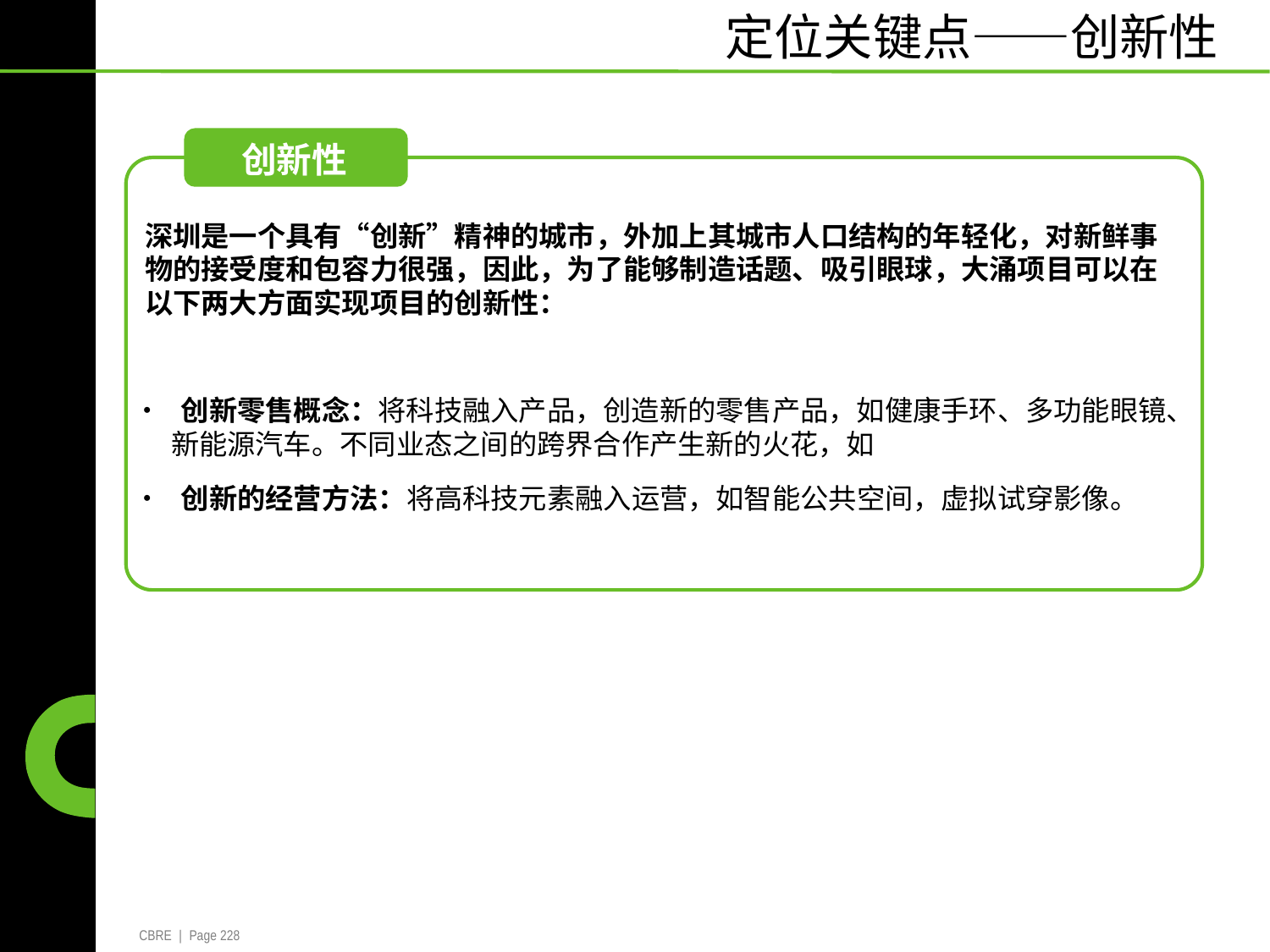

定位关键点——创新性

创新性

深圳是一个具有“创新”精神的城市，外加上其城市人口结构的年轻化，对新鲜事
物的接受度和包容力很强，因此，为了能够制造话题、吸引眼球，大涌项目可以在
以下两大方面实现项目的创新性：
•  创新零售概念：将科技融入产品，创造新的零售产品，如健康手环、多功能眼镜、
新能源汽车。不同业态之间的跨界合作产生新的火花，如
•  创新的经营方法：将高科技元素融入运营，如智能公共空间，虚拟试穿影像。

CBRE  |  Page 228